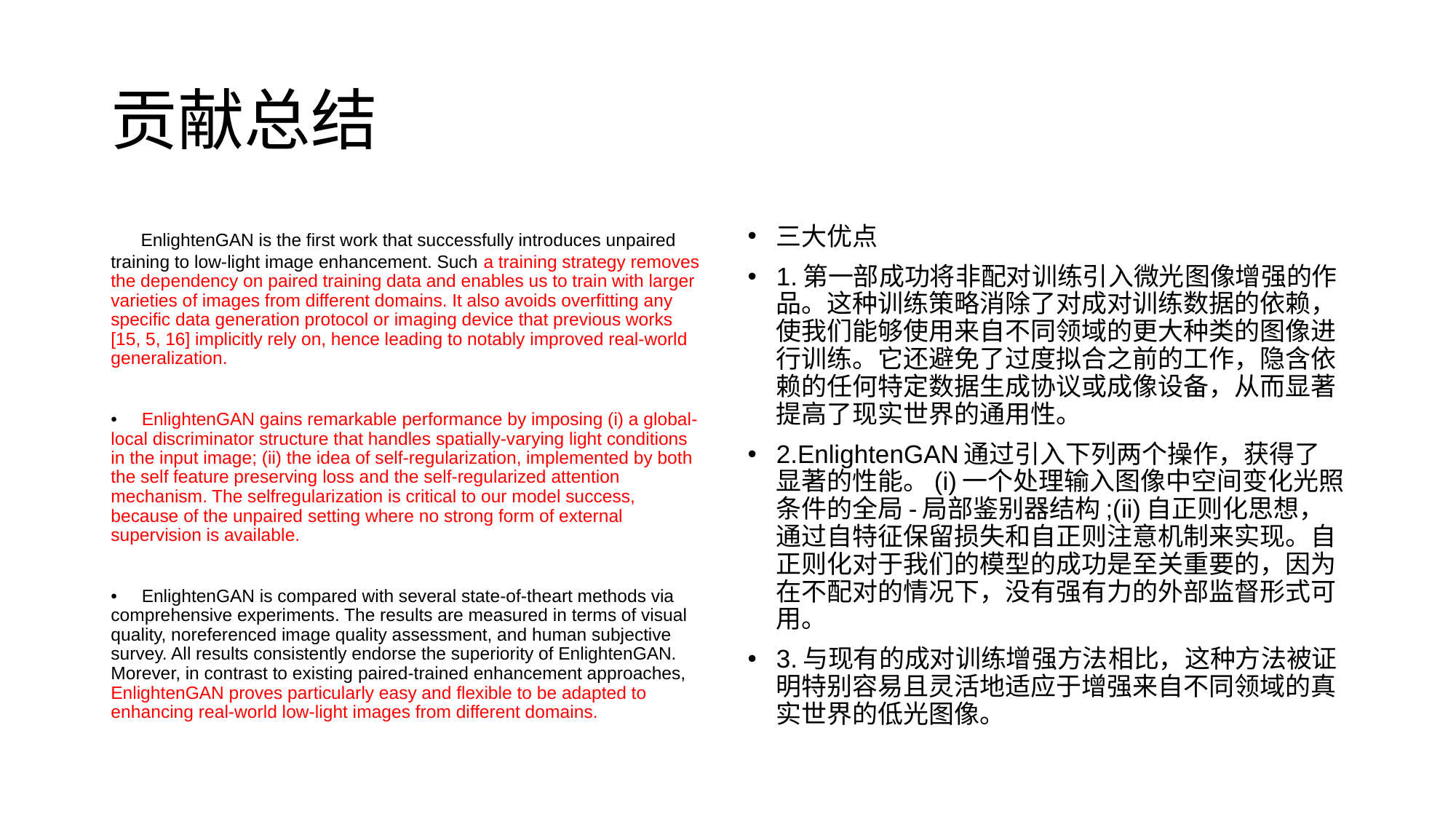

# 贡献总结
    EnlightenGAN is the first work that successfully introduces unpaired training to low-light image enhancement. Such a training strategy removes the dependency on paired training data and enables us to train with larger varieties of images from different domains. It also avoids overfitting any specific data generation protocol or imaging device that previous works [15, 5, 16] implicitly rely on, hence leading to notably improved real-world generalization.

•     EnlightenGAN gains remarkable performance by imposing (i) a global-local discriminator structure that handles spatially-varying light conditions in the input image; (ii) the idea of self-regularization, implemented by both the self feature preserving loss and the self-regularized attention mechanism. The selfregularization is critical to our model success, because of the unpaired setting where no strong form of external supervision is available.

•     EnlightenGAN is compared with several state-of-theart methods via comprehensive experiments. The results are measured in terms of visual quality, noreferenced image quality assessment, and human subjective survey. All results consistently endorse the superiority of EnlightenGAN. Morever, in contrast to existing paired-trained enhancement approaches, EnlightenGAN proves particularly easy and flexible to be adapted to enhancing real-world low-light images from different domains.
三大优点
1.第一部成功将非配对训练引入微光图像增强的作品。这种训练策略消除了对成对训练数据的依赖，使我们能够使用来自不同领域的更大种类的图像进行训练。它还避免了过度拟合之前的工作，隐含依赖的任何特定数据生成协议或成像设备，从而显著提高了现实世界的通用性。
2.EnlightenGAN通过引入下列两个操作，获得了显著的性能。(i)一个处理输入图像中空间变化光照条件的全局-局部鉴别器结构;(ii)自正则化思想，通过自特征保留损失和自正则注意机制来实现。自正则化对于我们的模型的成功是至关重要的，因为在不配对的情况下，没有强有力的外部监督形式可用。
3.与现有的成对训练增强方法相比，这种方法被证明特别容易且灵活地适应于增强来自不同领域的真实世界的低光图像。